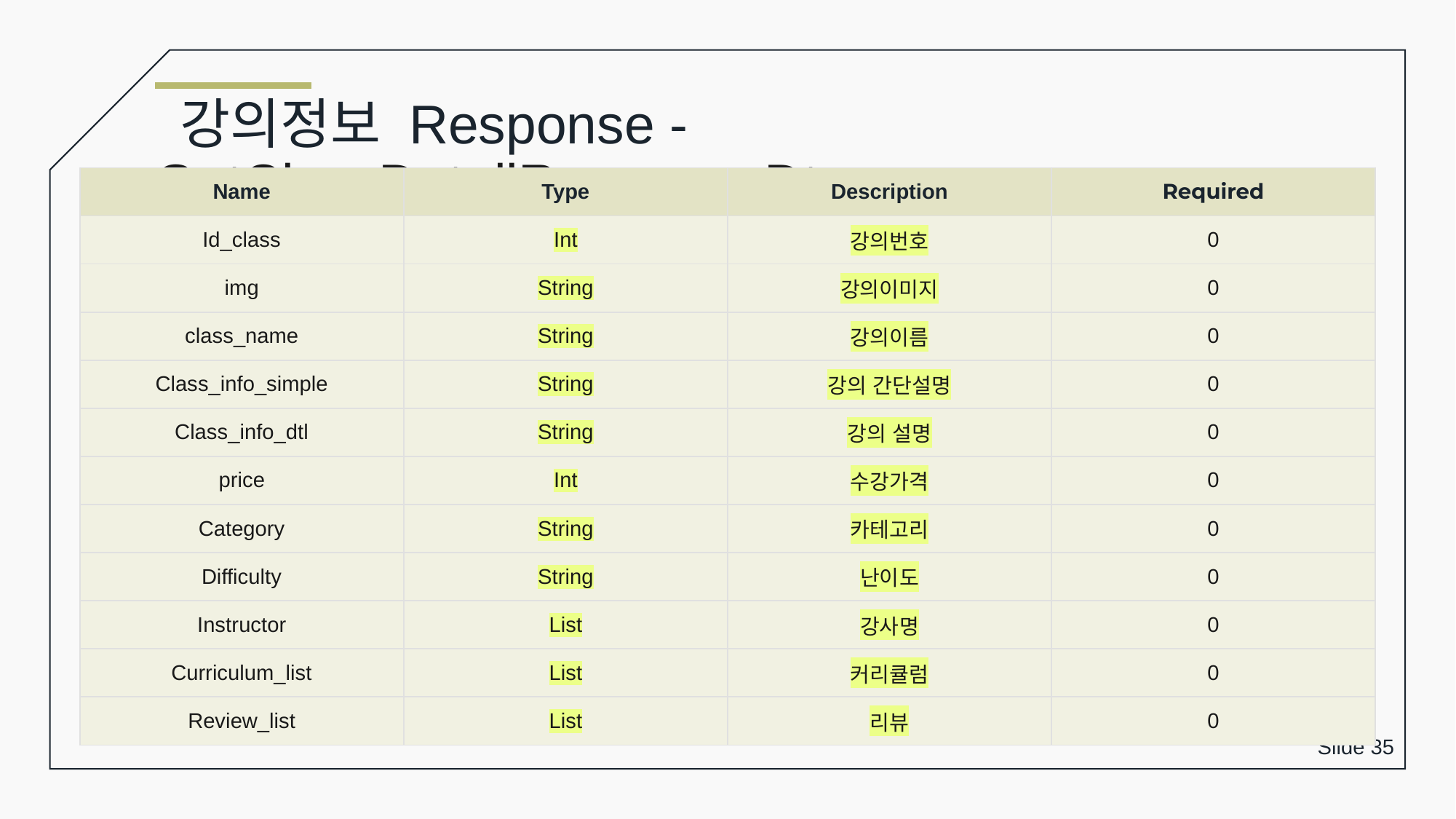

강의정보 Response - GetClassDetailResponseDto
| Name | Type | Description | Required |
| --- | --- | --- | --- |
| Id\_class | Int | 강의번호 | 0 |
| img | String | 강의이미지 | 0 |
| class\_name | String | 강의이름 | 0 |
| Class\_info\_simple | String | 강의 간단설명 | 0 |
| Class\_info\_dtl | String | 강의 설명 | 0 |
| price | Int | 수강가격 | 0 |
| Category | String | 카테고리 | 0 |
| Difficulty | String | 난이도 | 0 |
| Instructor | List | 강사명 | 0 |
| Curriculum\_list | List | 커리큘럼 | 0 |
| Review\_list | List | 리뷰 | 0 |